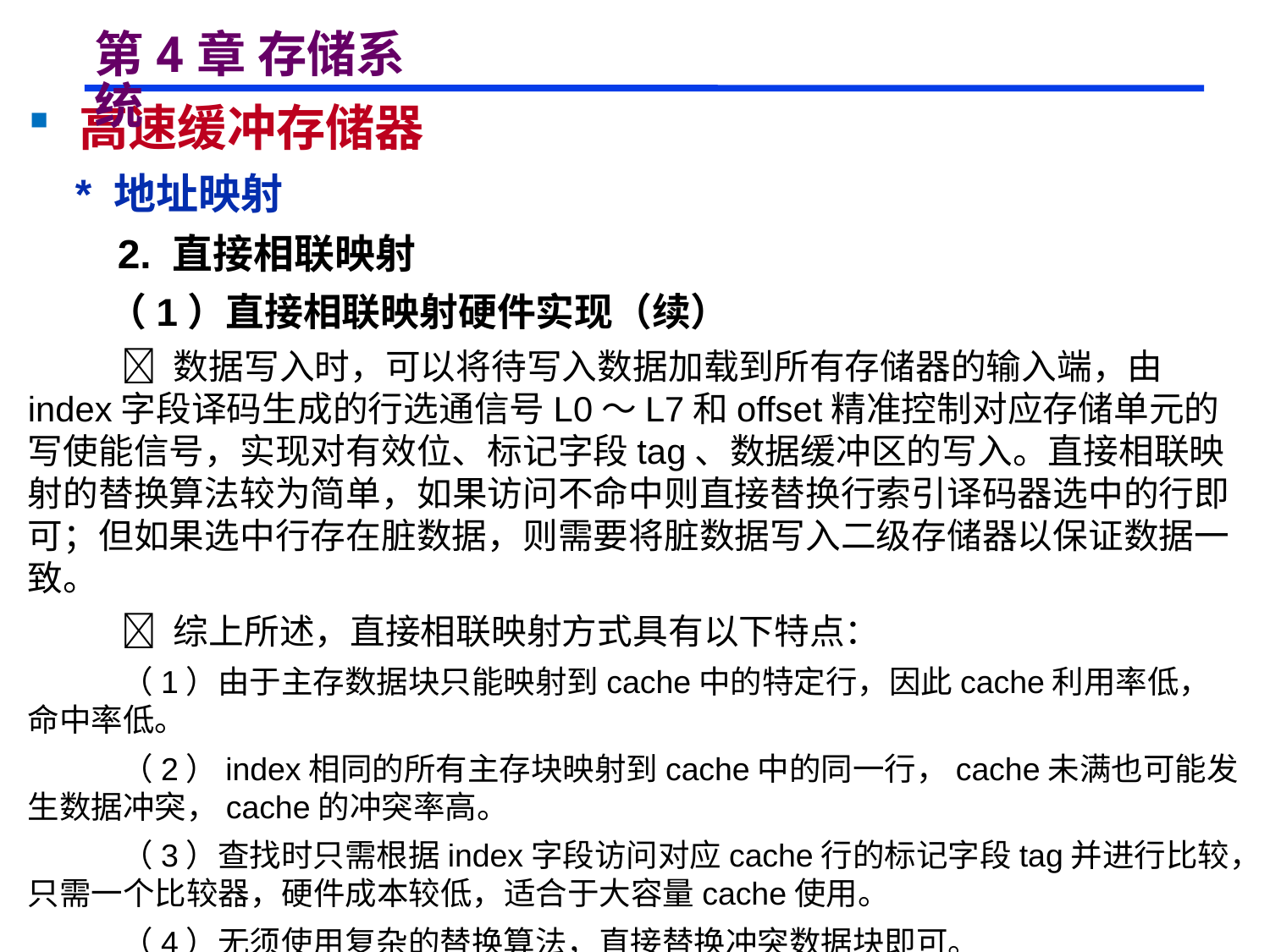

# 第4章 存储系统
 高速缓冲存储器
    * 地址映射
        2. 直接相联映射
        （1）直接相联映射硬件实现（续）
            ♦ 数据写入时，可以将待写入数据加载到所有存储器的输入端，由index字段译码生成的行选通信号L0～L7和offset精准控制对应存储单元的写使能信号，实现对有效位、标记字段tag、数据缓冲区的写入。直接相联映射的替换算法较为简单，如果访问不命中则直接替换行索引译码器选中的行即可；但如果选中行存在脏数据，则需要将脏数据写入二级存储器以保证数据一致。
            ♦ 综上所述，直接相联映射方式具有以下特点：
            （1）由于主存数据块只能映射到cache中的特定行，因此cache利用率低，命中率低。
            （2）index相同的所有主存块映射到cache中的同一行，cache未满也可能发生数据冲突，cache的冲突率高。
            （3）查找时只需根据index字段访问对应cache行的标记字段tag并进行比较，只需一个比较器，硬件成本较低，适合于大容量cache使用。
            （4）无须使用复杂的替换算法，直接替换冲突数据块即可。